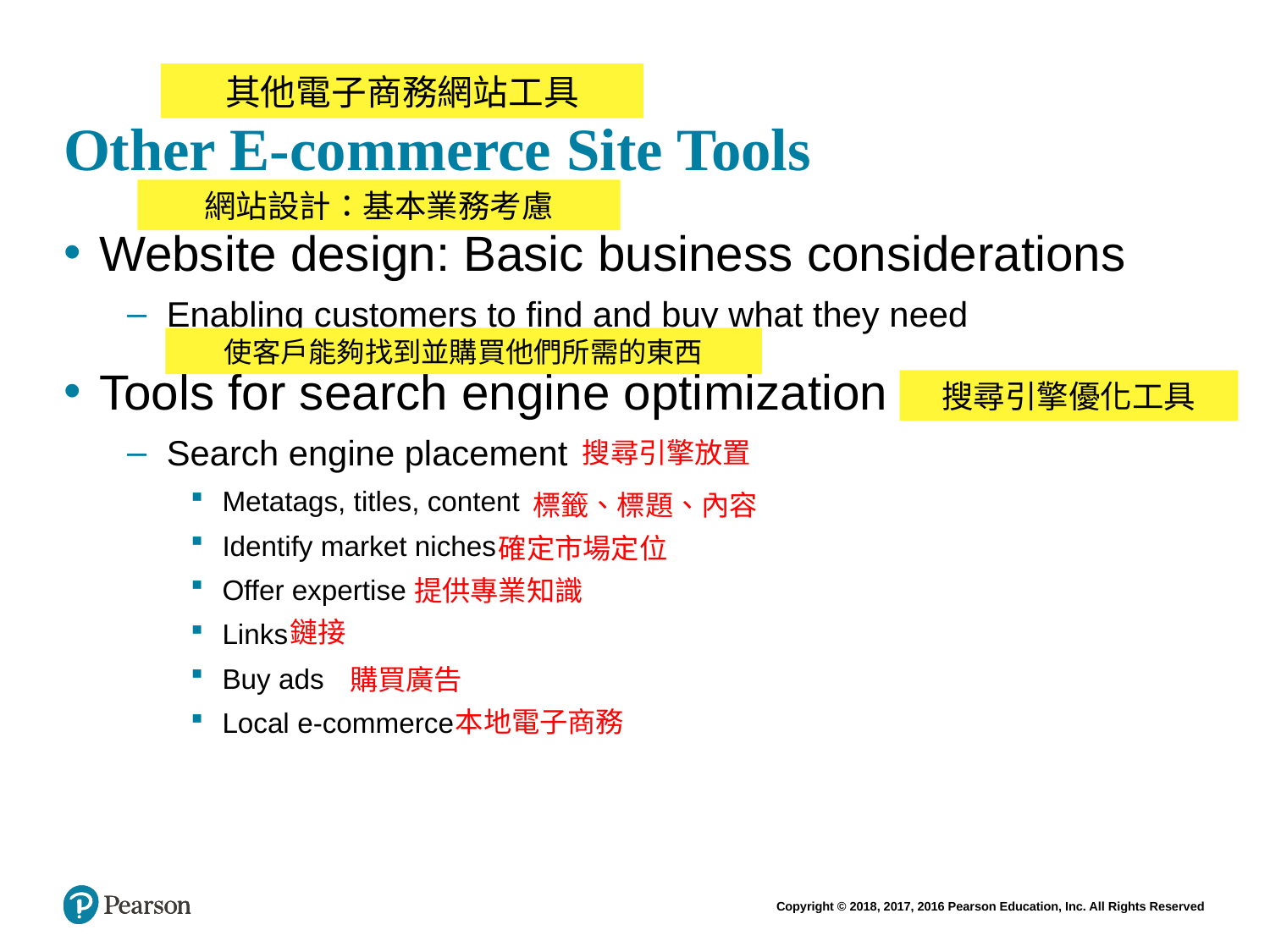

# Other E-commerce Site Tools
其他電子商務網站工具
網站設計：基本業務考慮
Website design: Basic business considerations
Enabling customers to find and buy what they need
Tools for search engine optimization
Search engine placement
Metatags, titles, content
Identify market niches
Offer expertise
Links
Buy ads
Local e-commerce
使客戶能夠找到並購買他們所需的東西
搜尋引擎優化工具
搜尋引擎放置
標籤、標題、內容
確定市場定位
提供專業知識
鏈接
購買廣告
本地電子商務